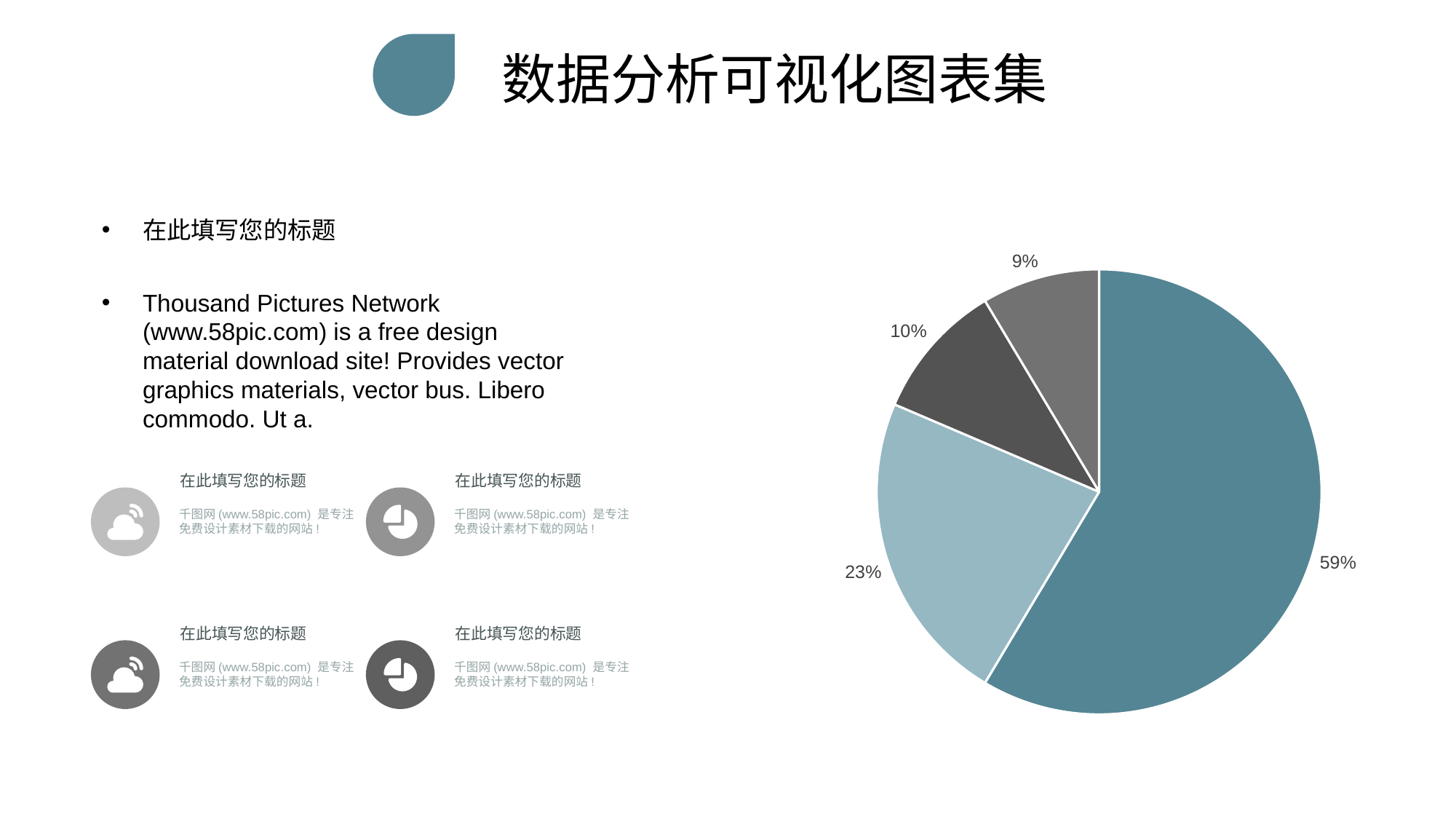

数据分析可视化图表集
在此填写您的标题

### Chart

| Category | Sales |
|---|---|
| Category 1 | 8.2 |
| Category 2 | 3.2 |
| Category 3 | 1.4 |
| Category 4 | 1.2 |
Thousand Pictures Network (www.58pic.com) is a free design material download site! Provides vector graphics materials, vector bus. Libero commodo. Ut a.
在此填写您的标题
在此填写您的标题

千图网(www.58pic.com) 是专注免费设计素材下载的网站!
千图网(www.58pic.com) 是专注免费设计素材下载的网站!

在此填写您的标题
在此填写您的标题

千图网(www.58pic.com) 是专注免费设计素材下载的网站!
千图网(www.58pic.com) 是专注免费设计素材下载的网站!